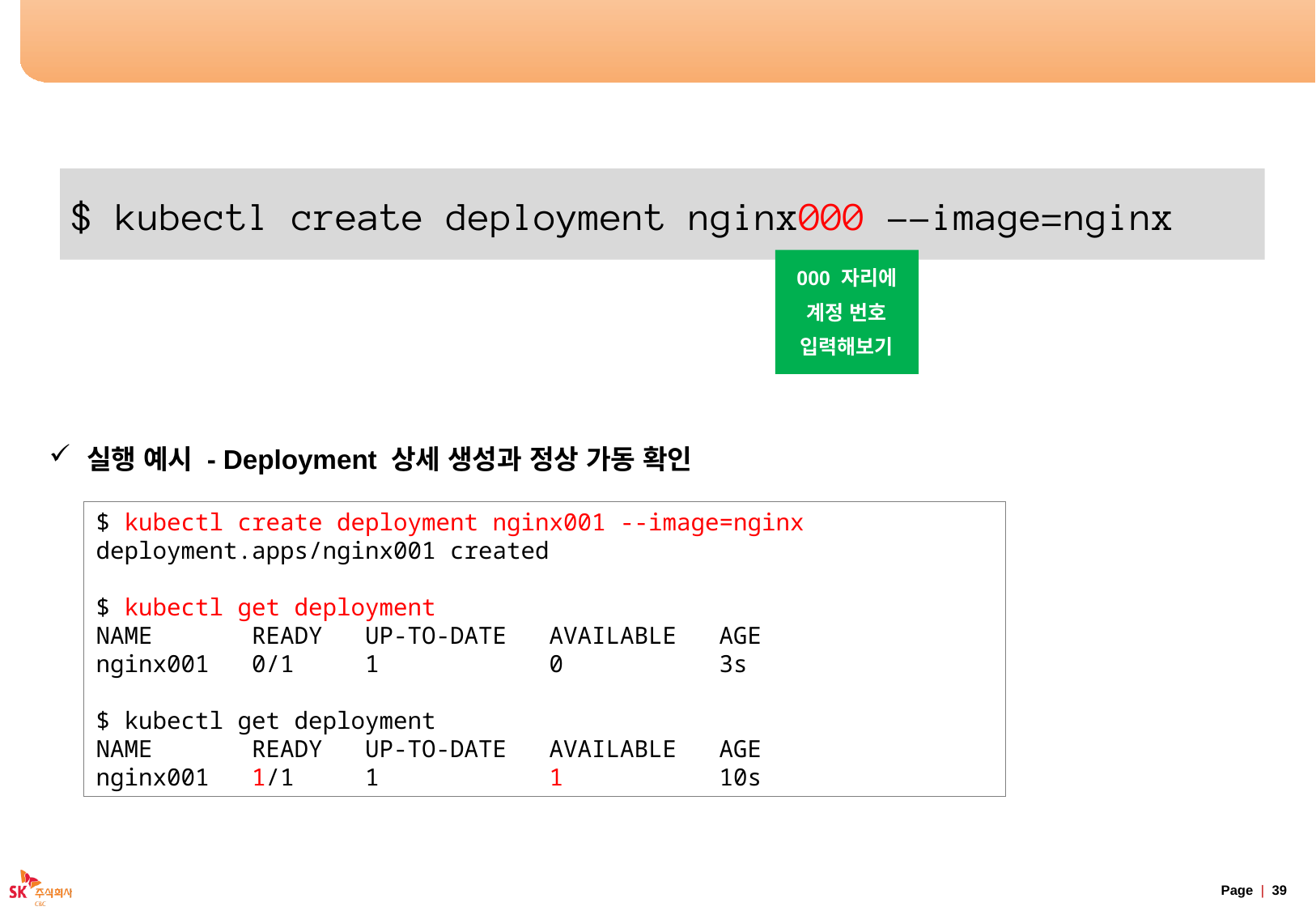

# Deployment 생성 실습
$ kubectl create deployment nginx000 --image=nginx
000 자리에
계정 번호
입력해보기
실행 예시 - Deployment 상세 생성과 정상 가동 확인
$ kubectl create deployment nginx001 --image=nginx
deployment.apps/nginx001 created

$ kubectl get deployment
NAME       READY   UP-TO-DATE   AVAILABLE   AGE
nginx001   0/1     1            0           3s

$ kubectl get deployment
NAME       READY   UP-TO-DATE   AVAILABLE   AGE
nginx001   1/1     1            1           10s